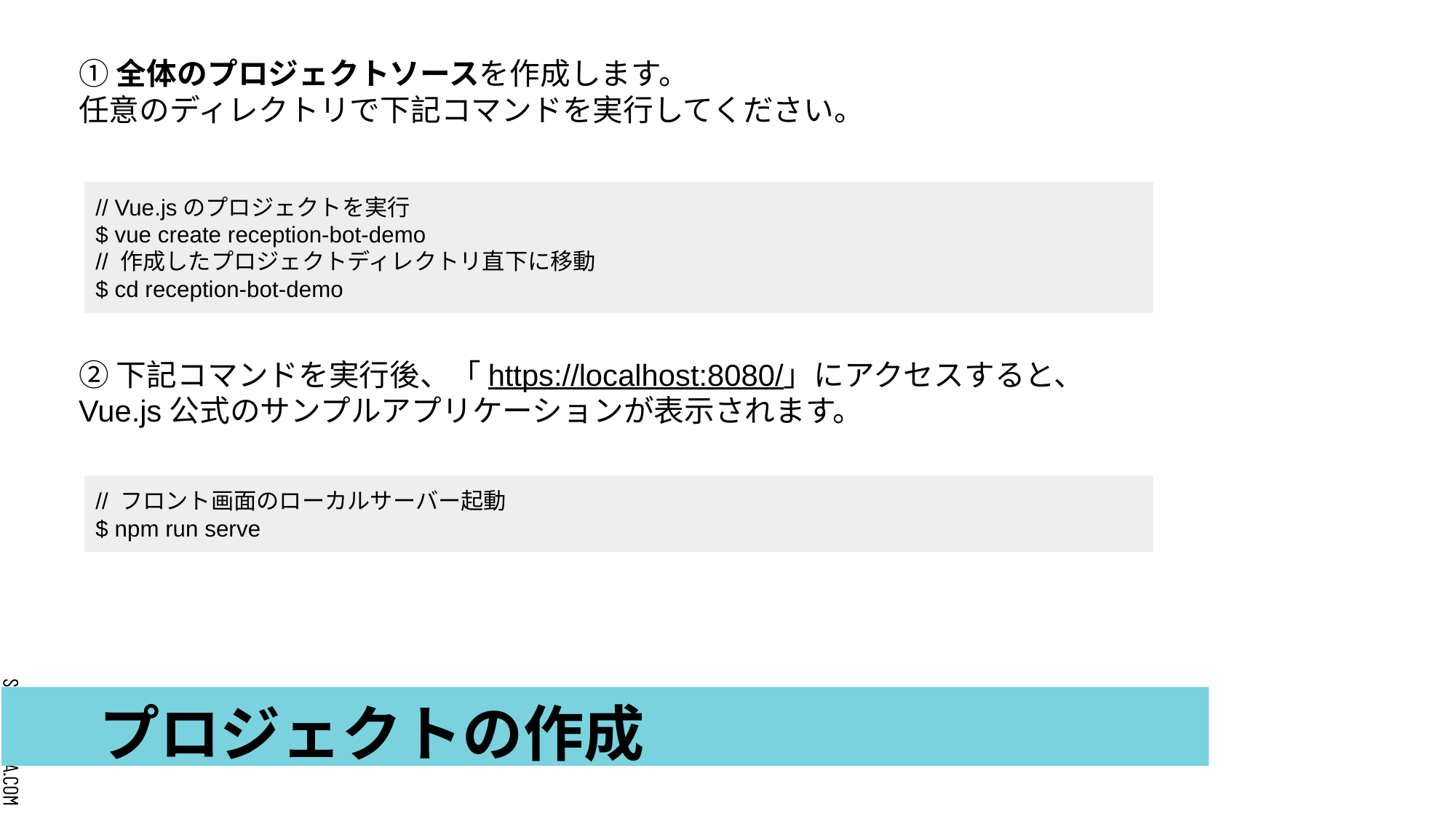

①全体のプロジェクトソースを作成します。
任意のディレクトリで下記コマンドを実行してください。
// Vue.jsのプロジェクトを実行
$ vue create reception-bot-demo
// 作成したプロジェクトディレクトリ直下に移動
$ cd reception-bot-demo
②下記コマンドを実行後、「https://localhost:8080/」にアクセスすると、
Vue.js公式のサンプルアプリケーションが表示されます。
// フロント画面のローカルサーバー起動
$ npm run serve
# プロジェクトの作成